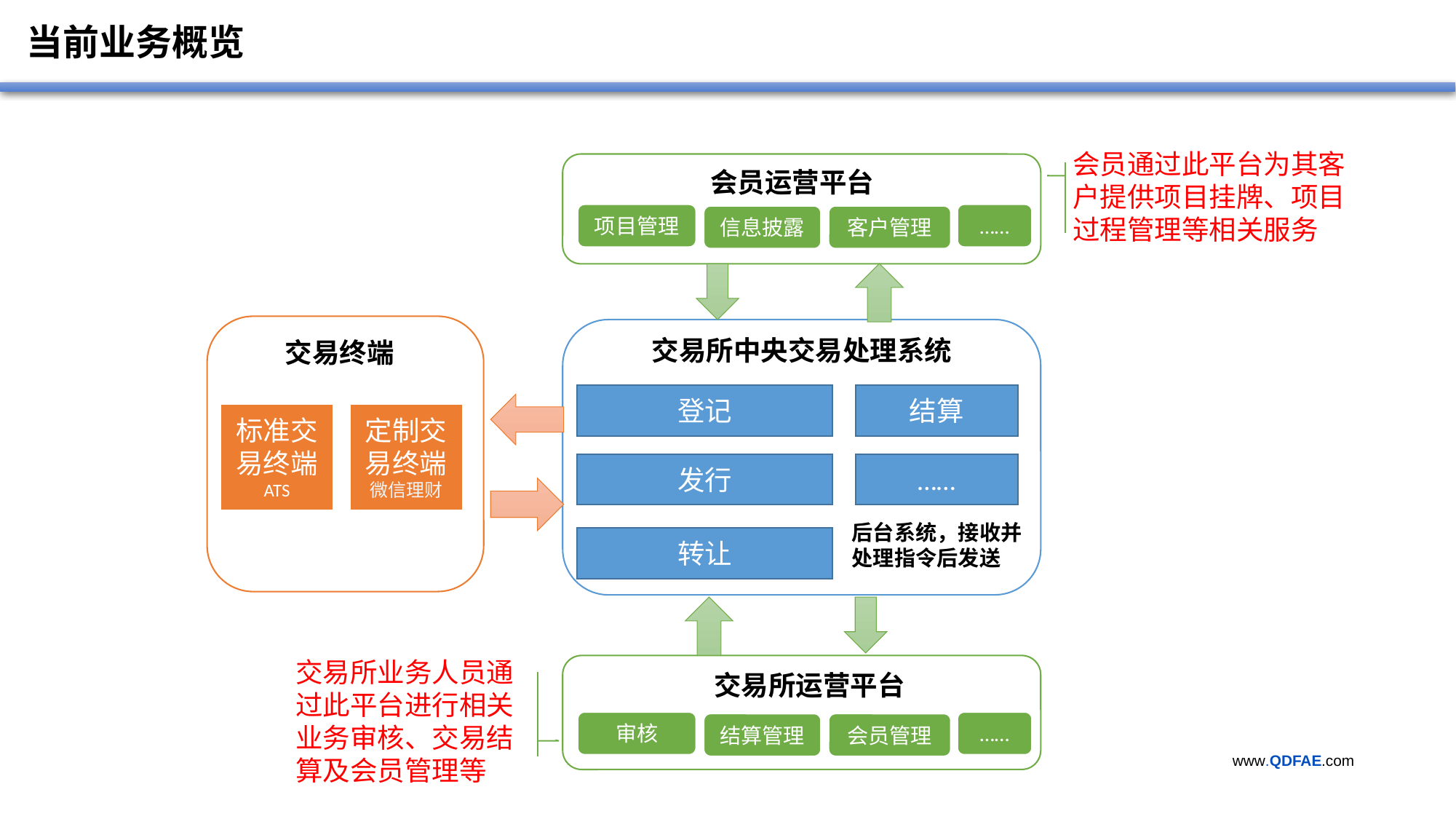

当前业务概览
会员通过此平台为其客户提供项目挂牌、项目过程管理等相关服务

会员运营平台

……
项目管理
信息披露
客户管理

交易所中央交易处理系统
交易终端
登记
结算

标准交易终端
ATS
定制交易终端
微信理财
发行
……

后台系统，接收并处理指令后发送
转让

交易所业务人员通过此平台进行相关业务审核、交易结算及会员管理等

交易所运营平台

……
审核
结算管理
会员管理